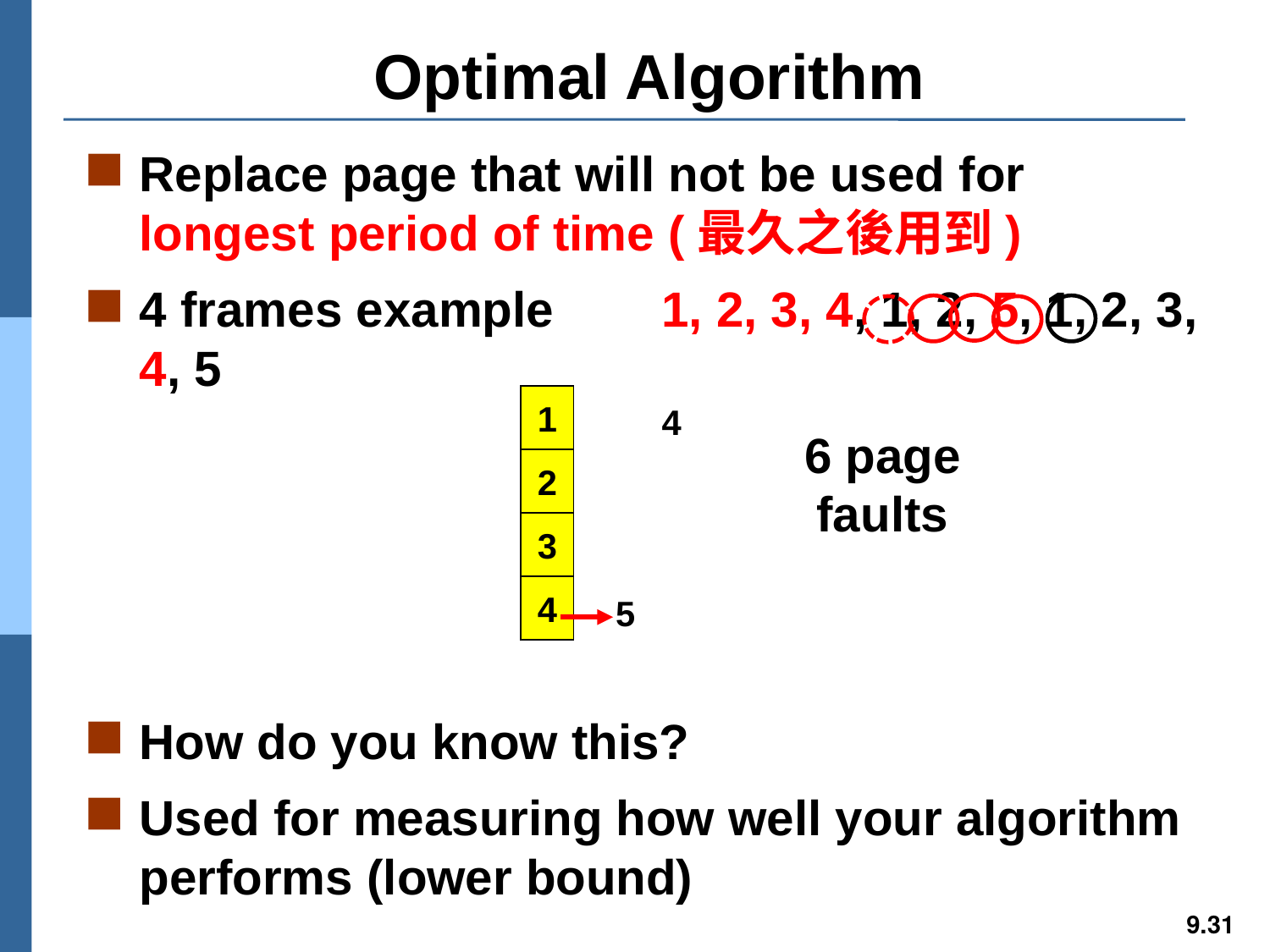

# Optimal Algorithm
Replace page that will not be used for longest period of time (最久之後用到)
4 frames example	 1, 2, 3, 4, 1, 2, 5, 1, 2, 3, 4, 5
How do you know this?
Used for measuring how well your algorithm performs (lower bound)

1
4
6 page faults
2
3
4
    5